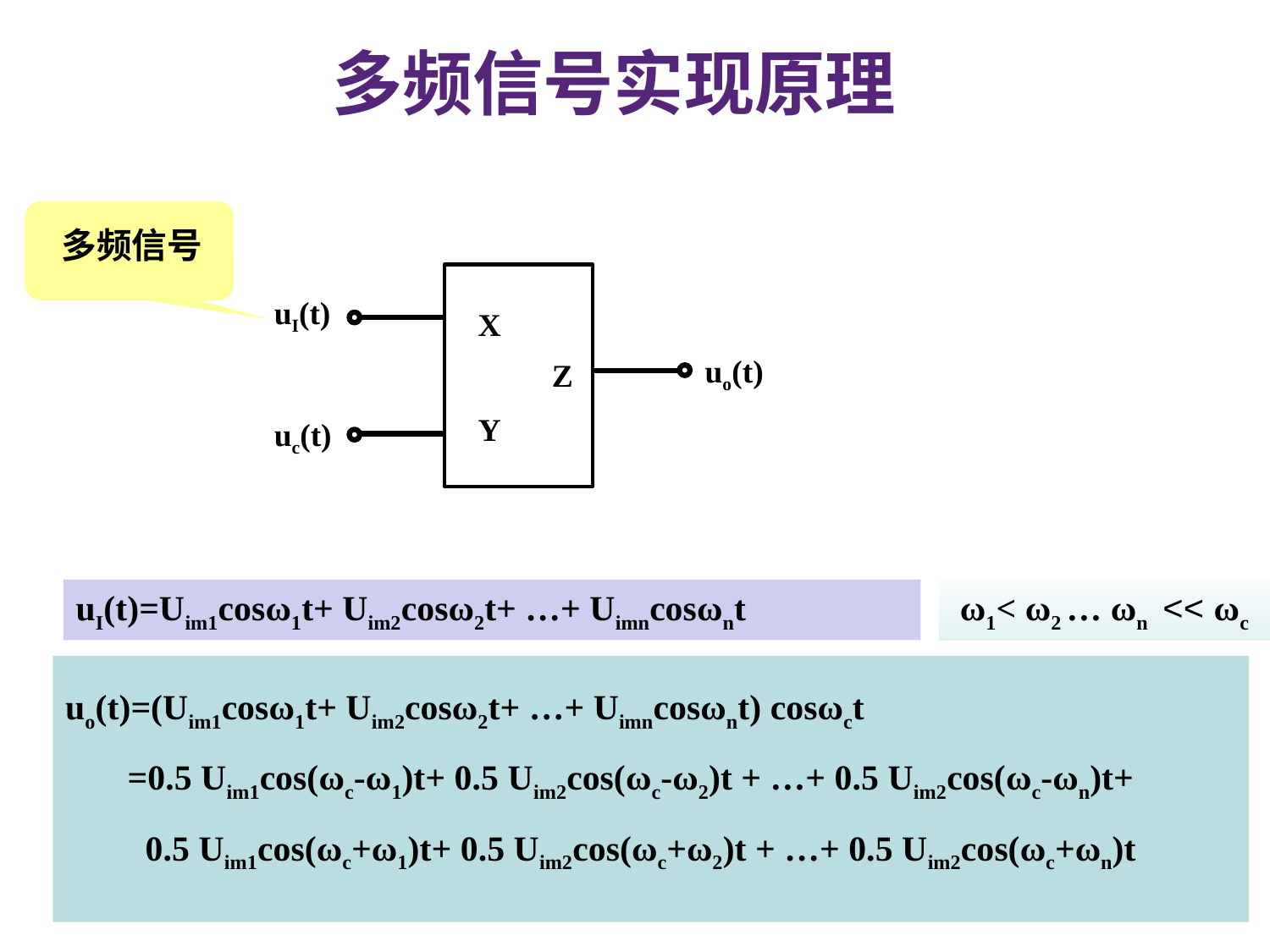

# 多频信号实现原理

多频信号

uI(t)
X

uo(t)
Z

Y
uc(t)

uI(t)=Uim1cosω1t+ Uim2cosω2t+ …+ Uimncosωnt
ω1< ω2 … ωn  << ωc
uo(t)=(Uim1cosω1t+ Uim2cosω2t+ …+ Uimncosωnt) cosωct
       =0.5 Uim1cos(ωc-ω1)t+ 0.5 Uim2cos(ωc-ω2)t + …+ 0.5 Uim2cos(ωc-ωn)t+
         0.5 Uim1cos(ωc+ω1)t+ 0.5 Uim2cos(ωc+ω2)t + …+ 0.5 Uim2cos(ωc+ωn)t